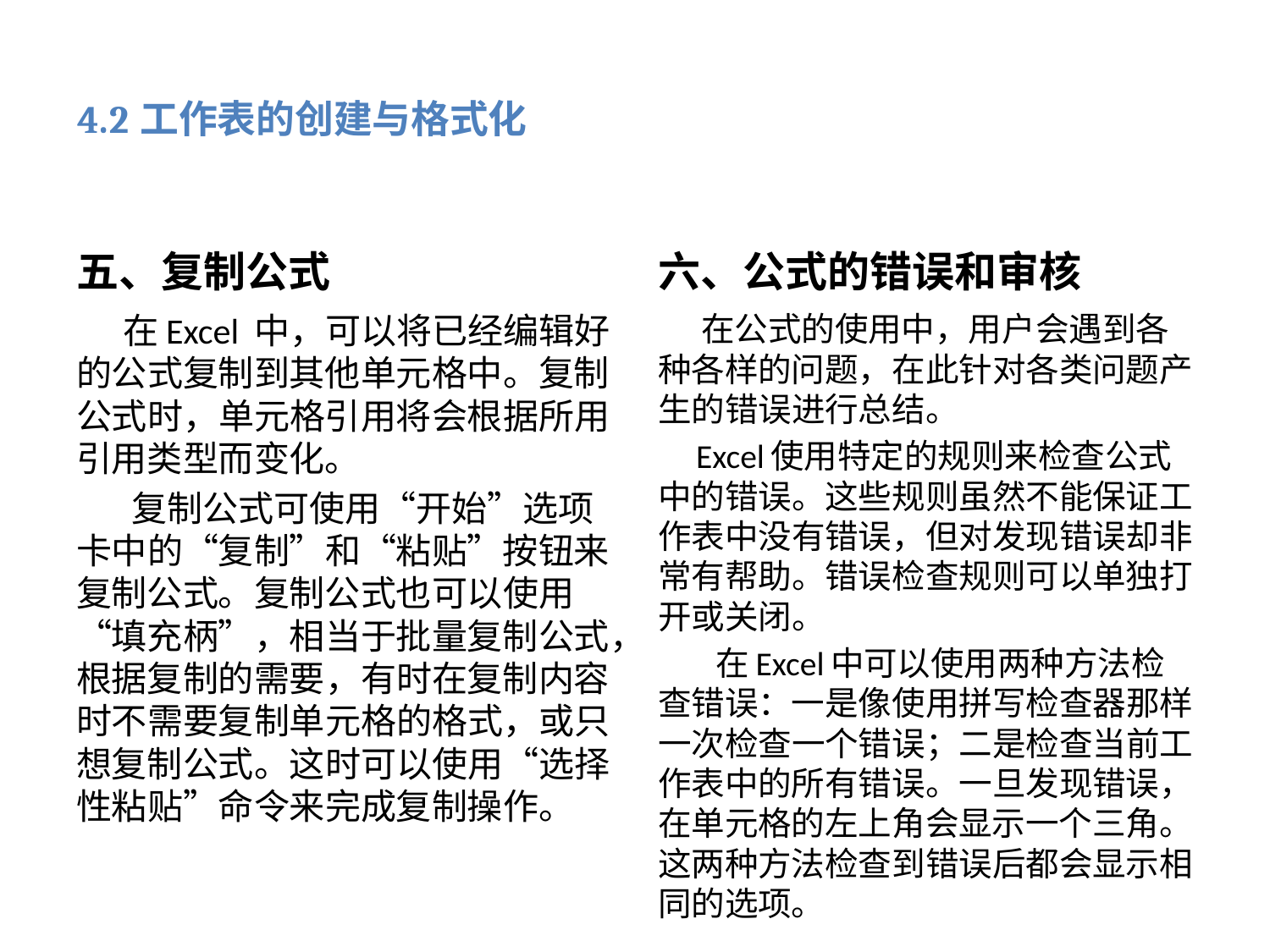

# 4.2工作表的创建与格式化
五、复制公式
六、公式的错误和审核
     在公式的使用中，用户会遇到各种各样的问题，在此针对各类问题产生的错误进行总结。
     Excel使用特定的规则来检查公式中的错误。这些规则虽然不能保证工作表中没有错误，但对发现错误却非常有帮助。错误检查规则可以单独打开或关闭。
       在Excel中可以使用两种方法检查错误：一是像使用拼写检查器那样一次检查一个错误；二是检查当前工作表中的所有错误。一旦发现错误，在单元格的左上角会显示一个三角。这两种方法检查到错误后都会显示相同的选项。

     在Excel 中，可以将已经编辑好的公式复制到其他单元格中。复制公式时，单元格引用将会根据所用引用类型而变化。
      复制公式可使用“开始”选项卡中的“复制”和“粘贴”按钮来复制公式。复制公式也可以使用“填充柄”，相当于批量复制公式，根据复制的需要，有时在复制内容时不需要复制单元格的格式，或只想复制公式。这时可以使用“选择性粘贴”命令来完成复制操作。